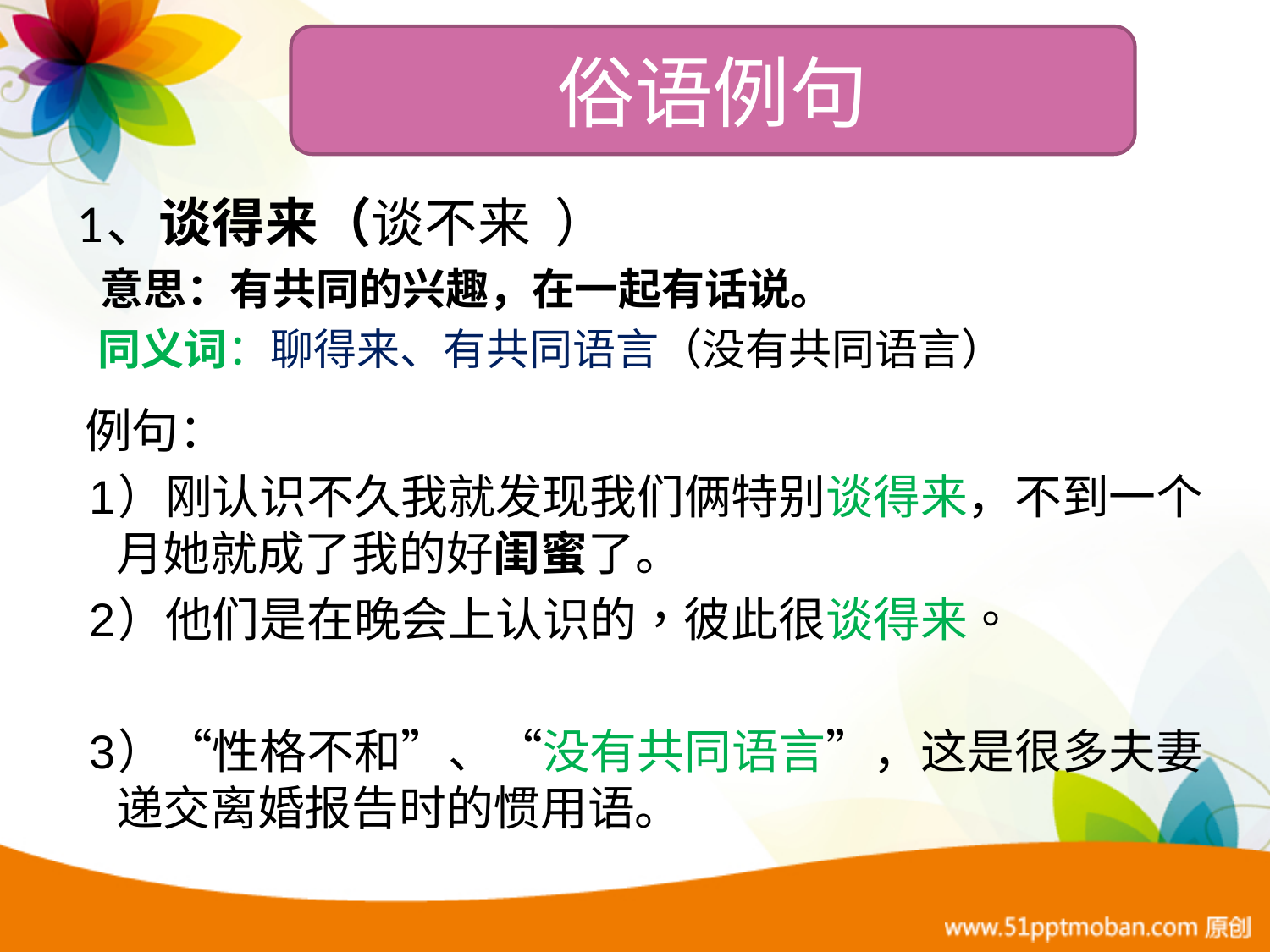

俗语例句
# 俗语例句
1、谈得来（谈不来  ）
     意思：有共同的兴趣，在一起有话说。
  同义词：聊得来、有共同语言（没有共同语言）

 例句：
 1）刚认识不久我就发现我们俩特别谈得来，不到一个月她就成了我的好闺蜜了。
 2）他们是在晚会上认识的，彼此很谈得来。

 3）“性格不和”、“没有共同语言”，这是很多夫妻递交离婚报告时的惯用语。